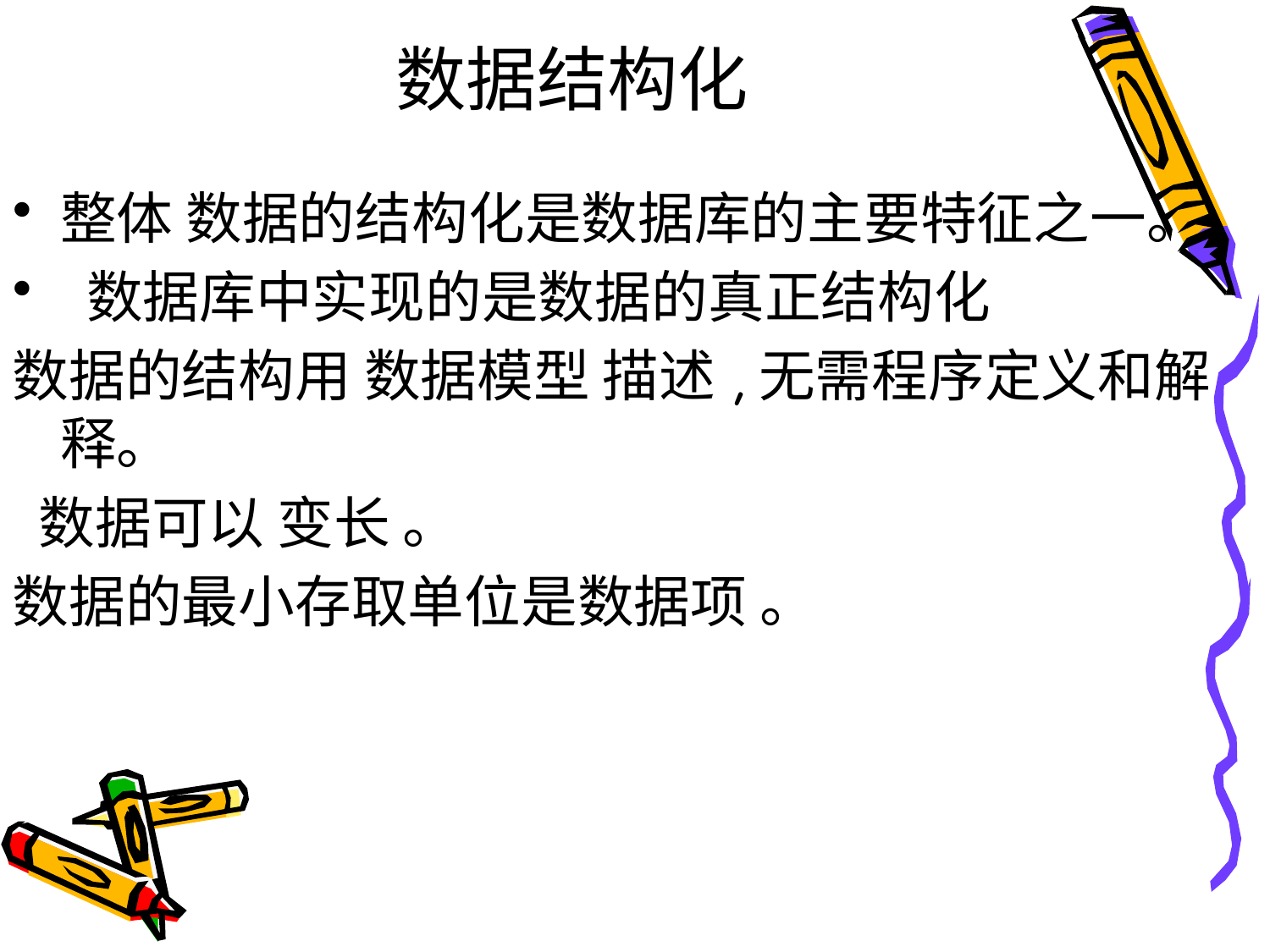

# 数据结构化
整体 数据的结构化是数据库的主要特征之一。
 数据库中实现的是数据的真正结构化
数据的结构用 数据模型 描述,无需程序定义和解释。
 数据可以 变长 。
数据的最小存取单位是数据项 。